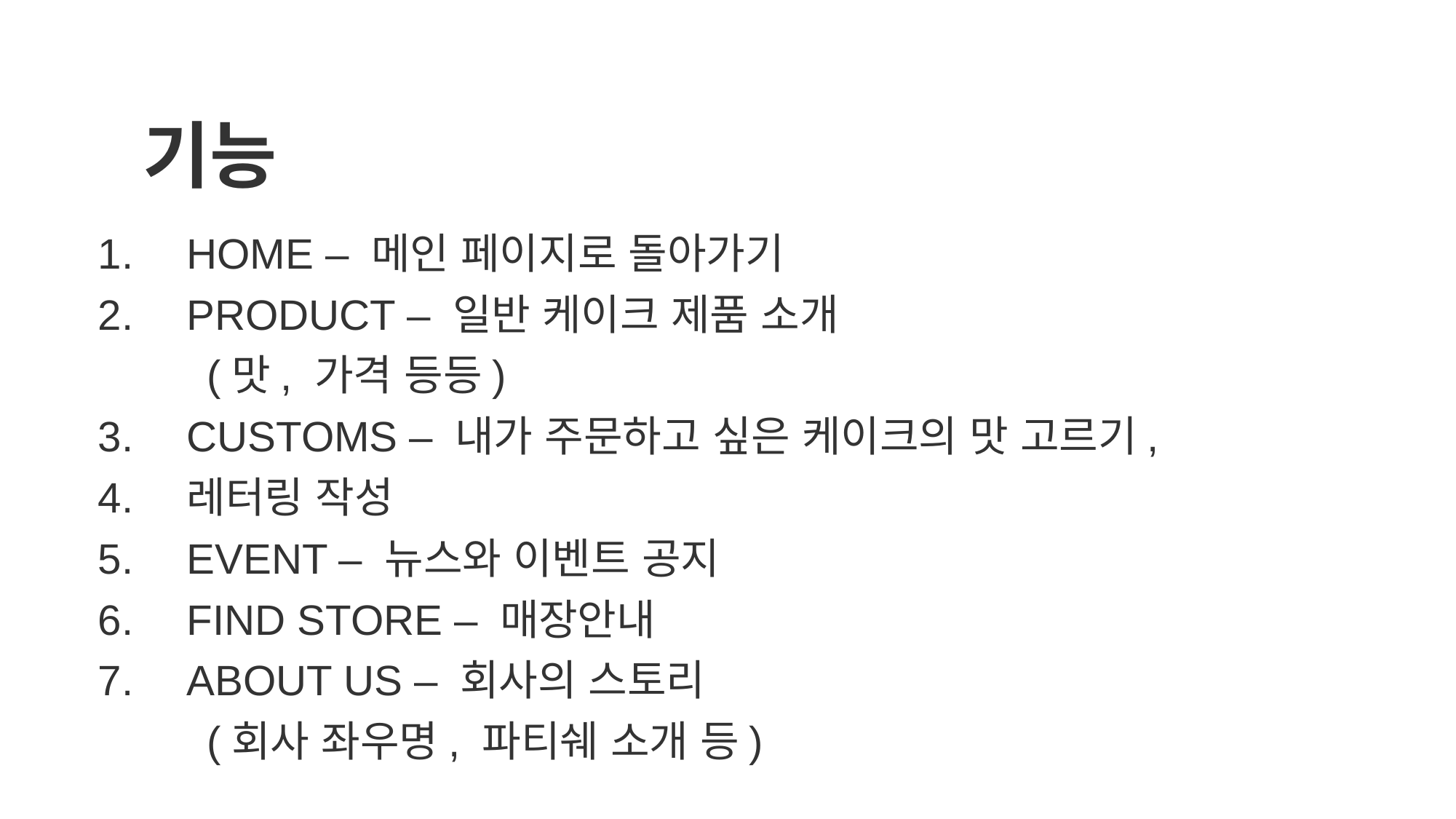

# 기능
HOME – 메인 페이지로 돌아가기
PRODUCT – 일반 케이크 제품 소개
	(맛, 가격 등등)
CUSTOMS – 내가 주문하고 싶은 케이크의 맛 고르기,
레터링 작성
EVENT – 뉴스와 이벤트 공지
FIND STORE – 매장안내
ABOUT US – 회사의 스토리
	(회사 좌우명, 파티쉐 소개 등)